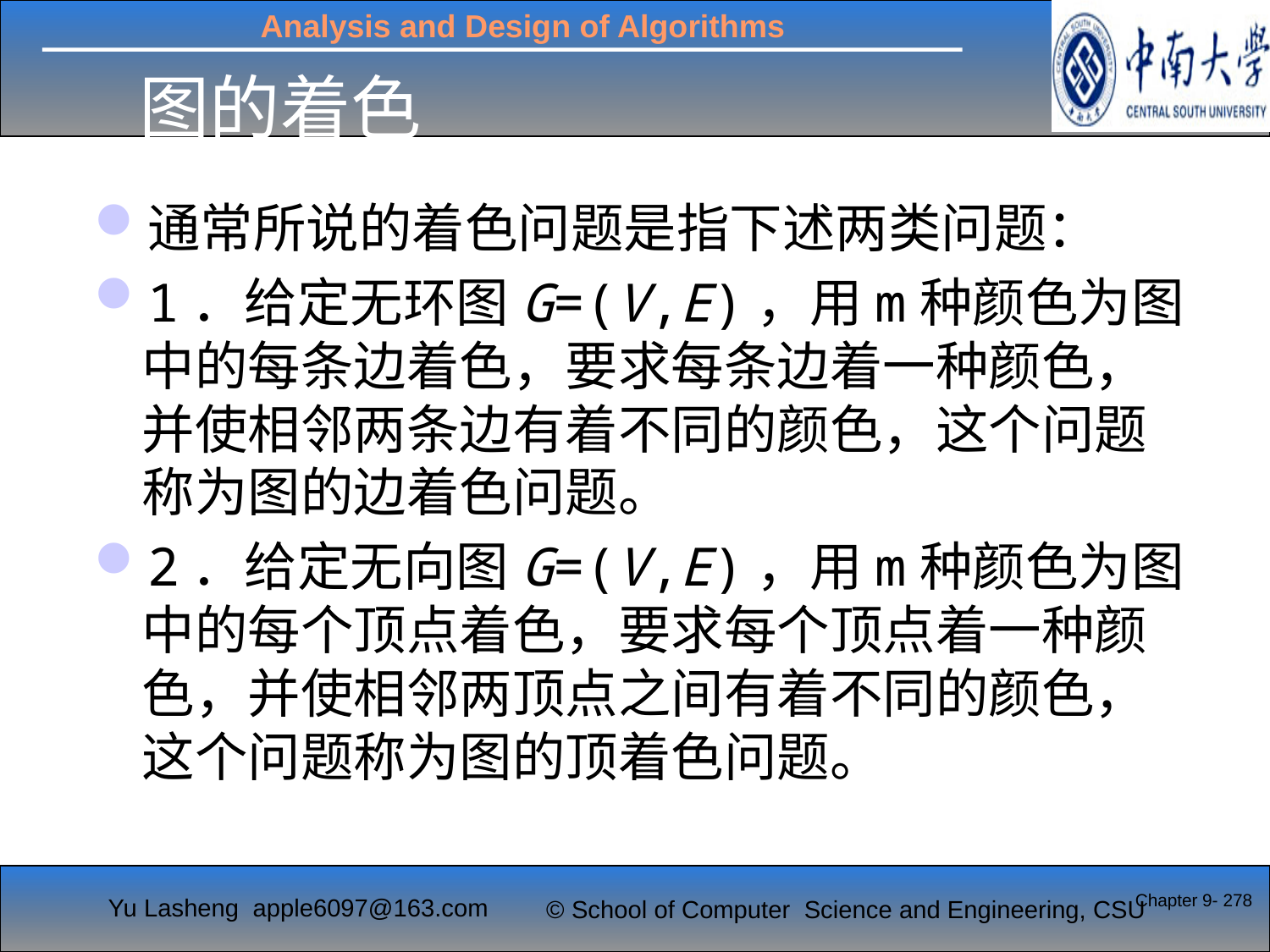

# 图的着色
通常所说的着色问题是指下述两类问题：
1．给定无环图G=(V,E)，用m种颜色为图中的每条边着色，要求每条边着一种颜色，并使相邻两条边有着不同的颜色，这个问题称为图的边着色问题。
2．给定无向图G=(V,E)，用m种颜色为图中的每个顶点着色，要求每个顶点着一种颜色，并使相邻两顶点之间有着不同的颜色，这个问题称为图的顶着色问题。

Chapter 9- 278